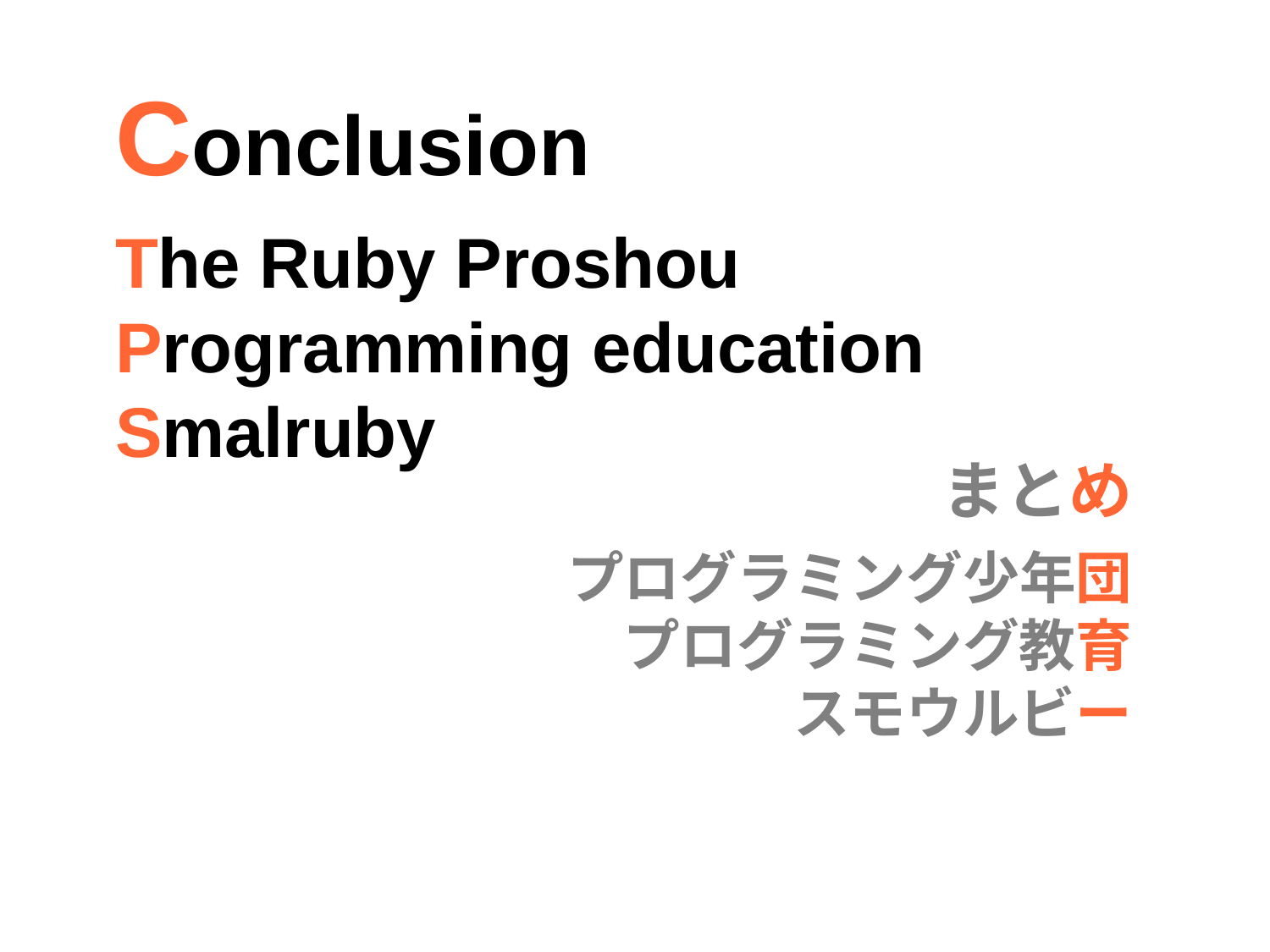

Conclusion

The Ruby Proshou
Programming education
Smalruby
まとめ

プログラミング少年団
プログラミング教育
スモウルビー